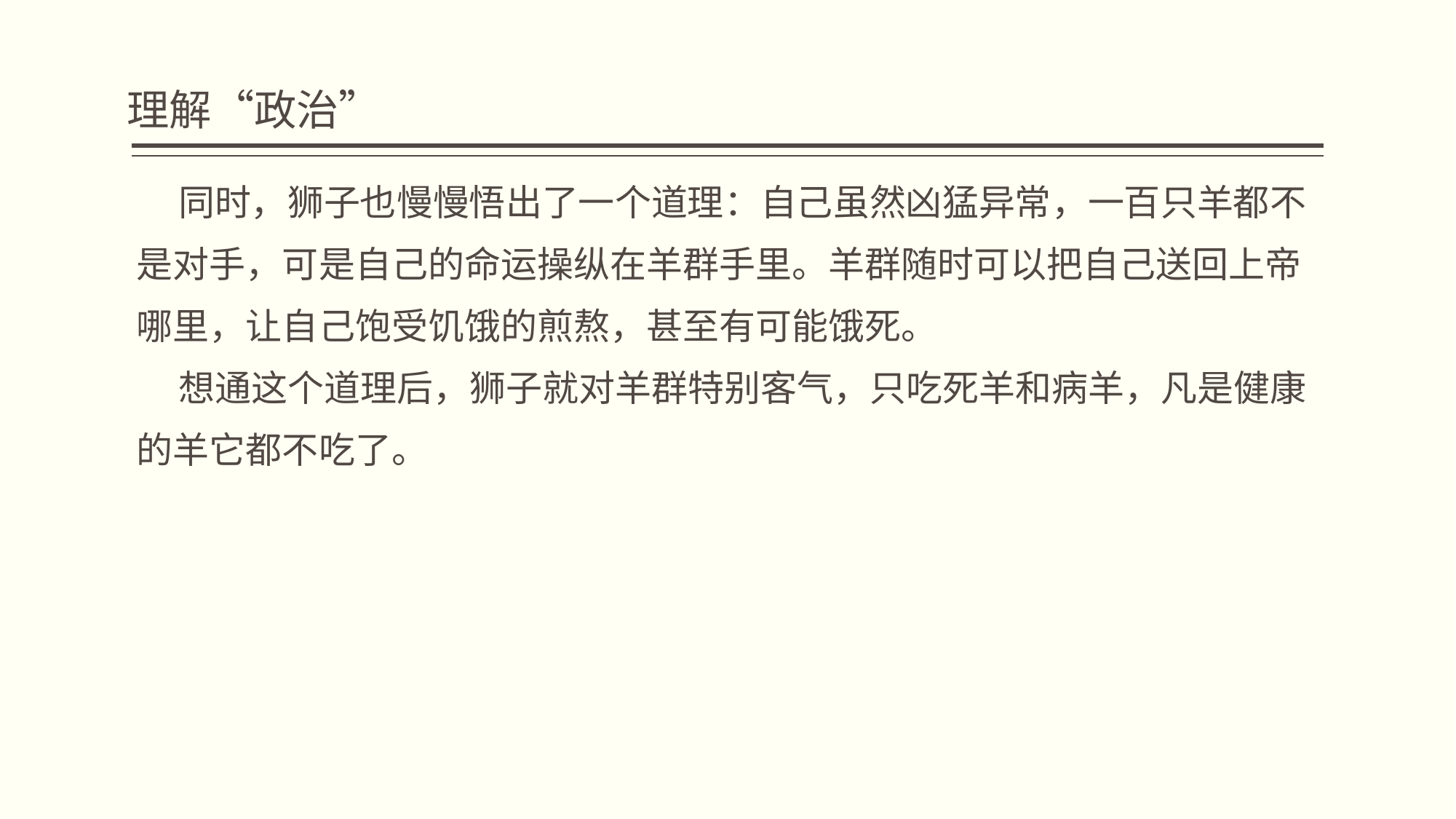

理解“政治”
    同时，狮子也慢慢悟出了一个道理：自己虽然凶猛异常，一百只羊都不是对手，可是自己的命运操纵在羊群手里。羊群随时可以把自己送回上帝哪里，让自己饱受饥饿的煎熬，甚至有可能饿死。
    想通这个道理后，狮子就对羊群特别客气，只吃死羊和病羊，凡是健康的羊它都不吃了。